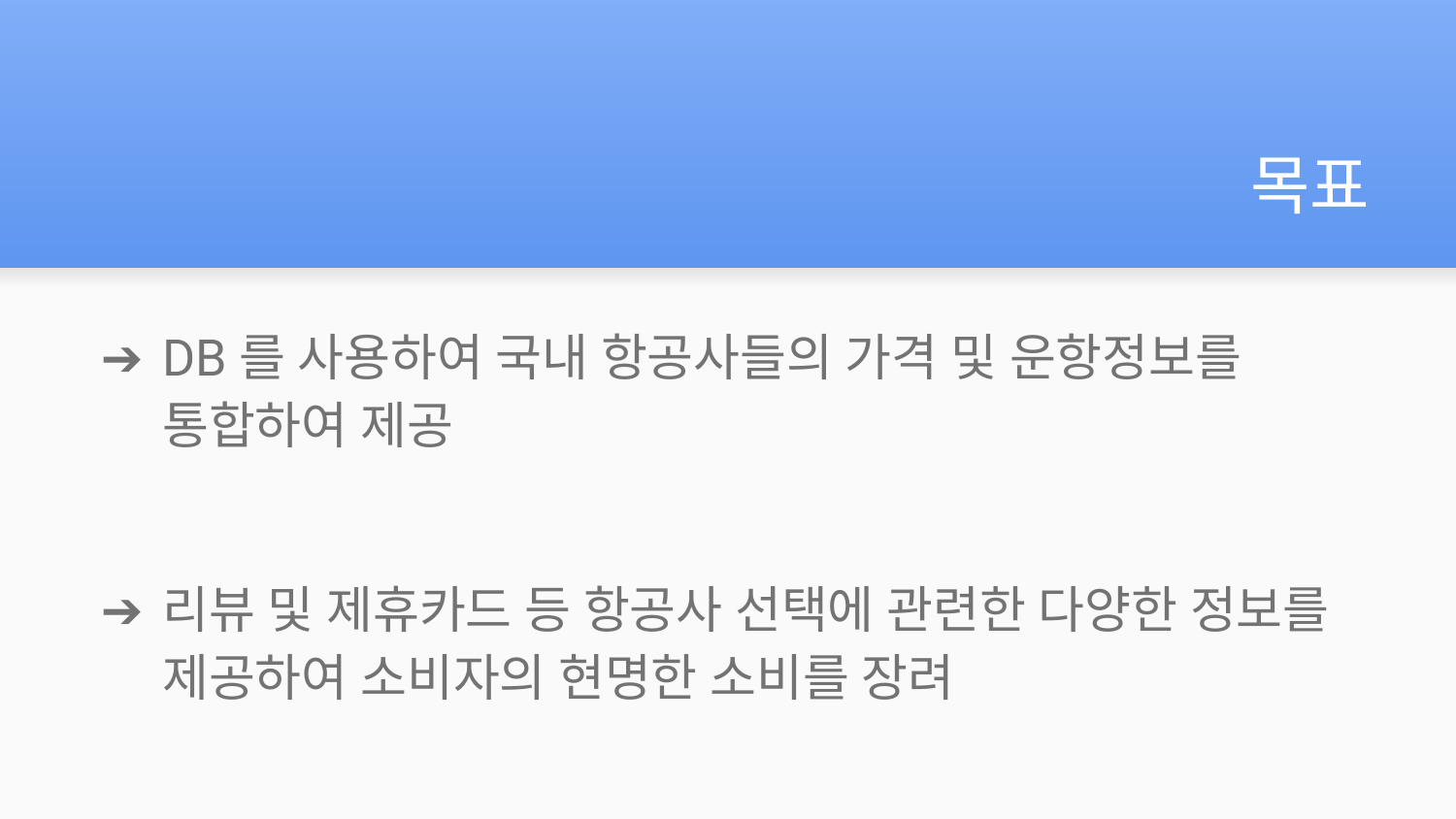

# 목표
DB를 사용하여 국내 항공사들의 가격 및 운항정보를 통합하여 제공

리뷰 및 제휴카드 등 항공사 선택에 관련한 다양한 정보를 제공하여 소비자의 현명한 소비를 장려